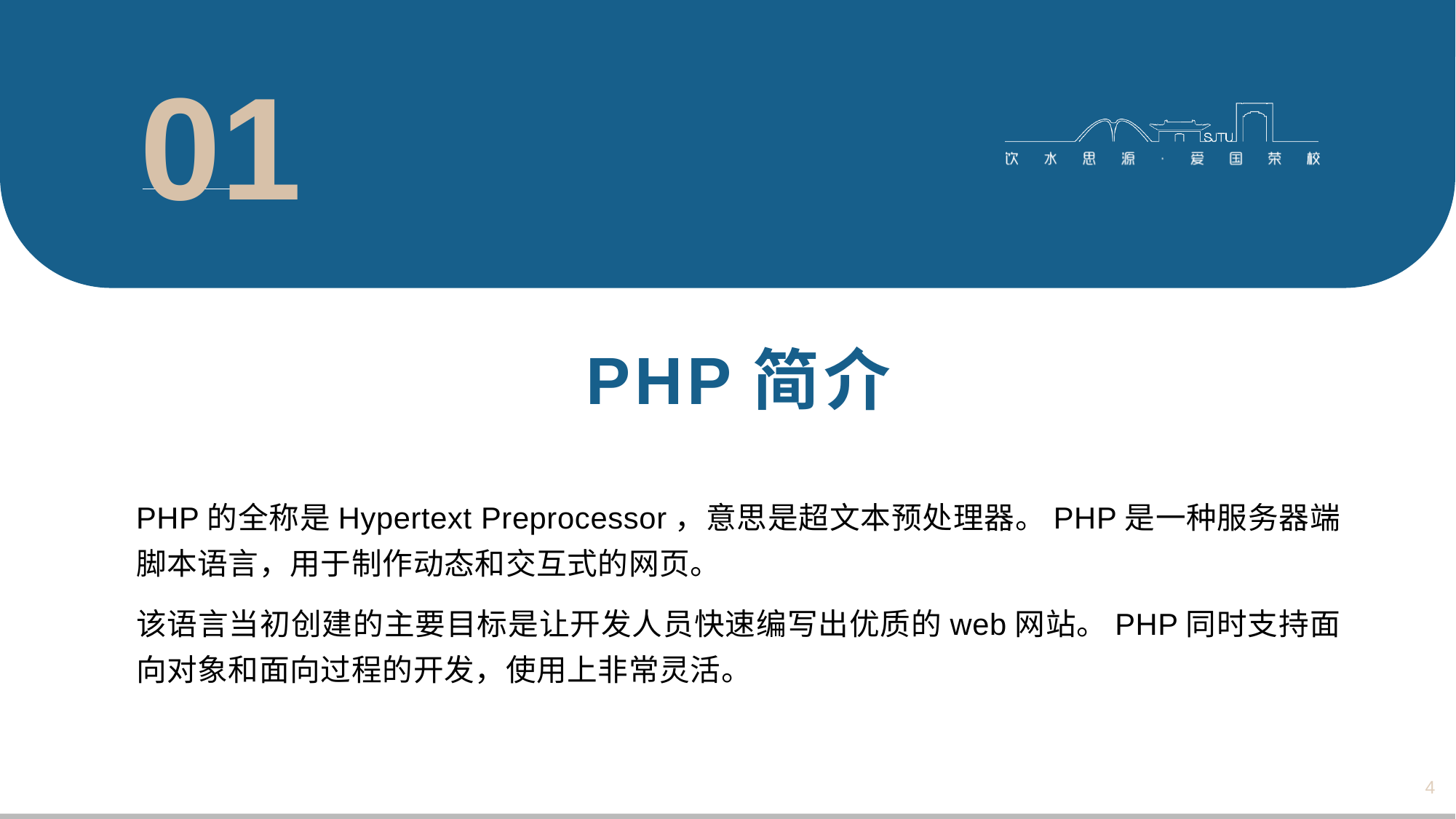

01
# PHP简介
PHP的全称是Hypertext Preprocessor，意思是超文本预处理器。PHP是一种服务器端脚本语言，用于制作动态和交互式的网页。
该语言当初创建的主要目标是让开发人员快速编写出优质的web网站。PHP同时支持面向对象和面向过程的开发，使用上非常灵活。
4